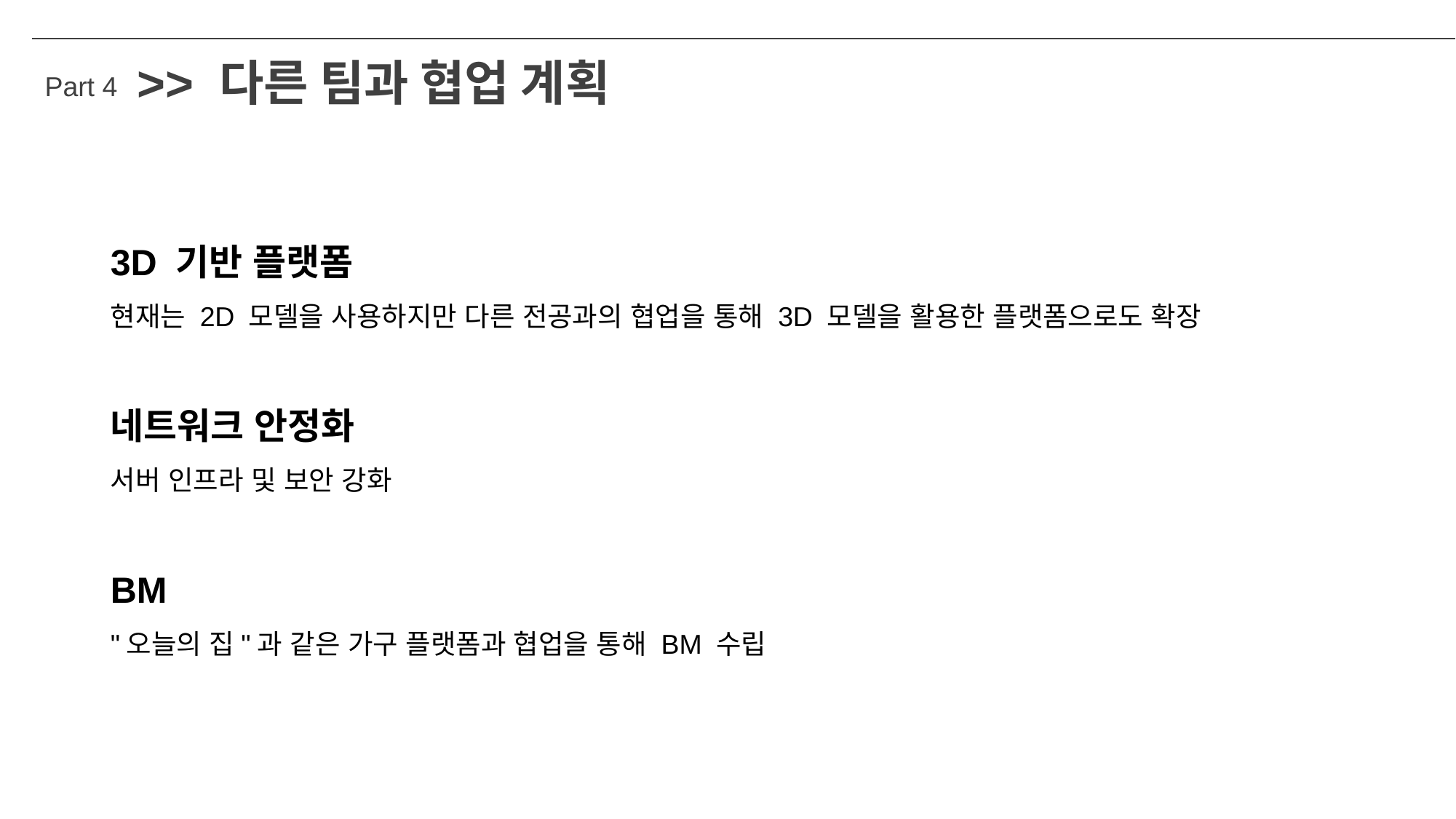

>> 다른 팀과 협업 계획
Part 4

3D 기반 플랫폼
현재는 2D 모델을 사용하지만 다른 전공과의 협업을 통해 3D 모델을 활용한 플랫폼으로도 확장

네트워크 안정화
서버 인프라 및 보안 강화

BM
"오늘의 집"과 같은 가구 플랫폼과 협업을 통해 BM 수립